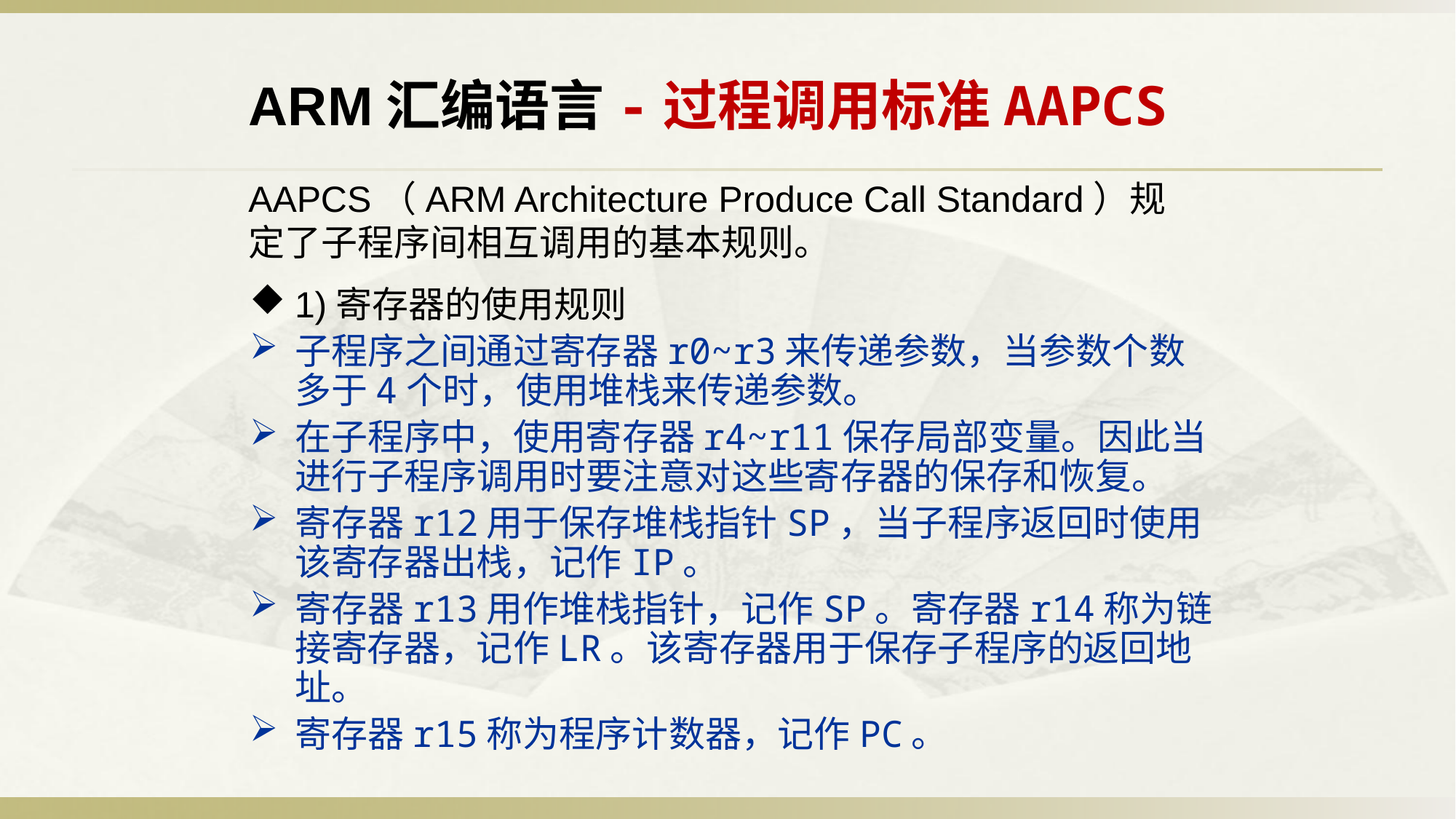

ARM汇编语言-过程调用标准AAPCS
AAPCS（ARM Architecture Produce Call Standard）规定了子程序间相互调用的基本规则。
1)寄存器的使用规则
子程序之间通过寄存器r0~r3来传递参数，当参数个数多于4个时，使用堆栈来传递参数。
在子程序中，使用寄存器r4~r11保存局部变量。因此当进行子程序调用时要注意对这些寄存器的保存和恢复。
寄存器r12用于保存堆栈指针SP，当子程序返回时使用该寄存器出栈，记作IP。
寄存器r13用作堆栈指针，记作SP。寄存器r14称为链接寄存器，记作LR。该寄存器用于保存子程序的返回地址。
寄存器r15称为程序计数器，记作PC。